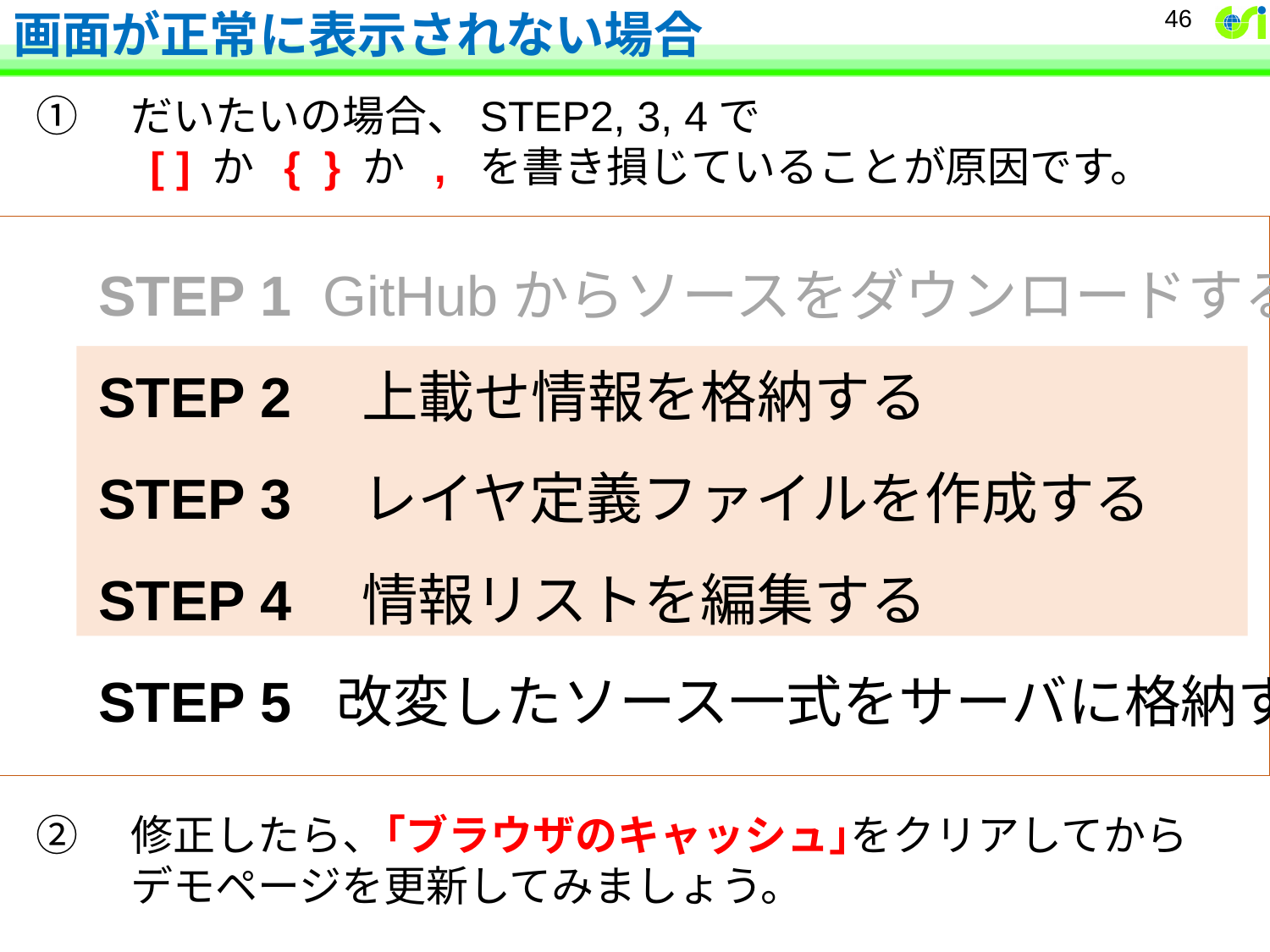

# 画面が正常に表示されない場合
46
①　だいたいの場合、STEP2, 3, 4で
　　  [ ] か  {  } か  ,  を書き損じていることが原因です。

STEP 1  GitHubからソースをダウンロードする
STEP 2　上載せ情報を格納する
STEP 3　レイヤ定義ファイルを作成する
STEP 4　情報リストを編集する
STEP 5  改変したソース一式をサーバに格納する

②　修正したら、｢ブラウザのキャッシュ｣をクリアしてから
　　 デモページを更新してみましょう。